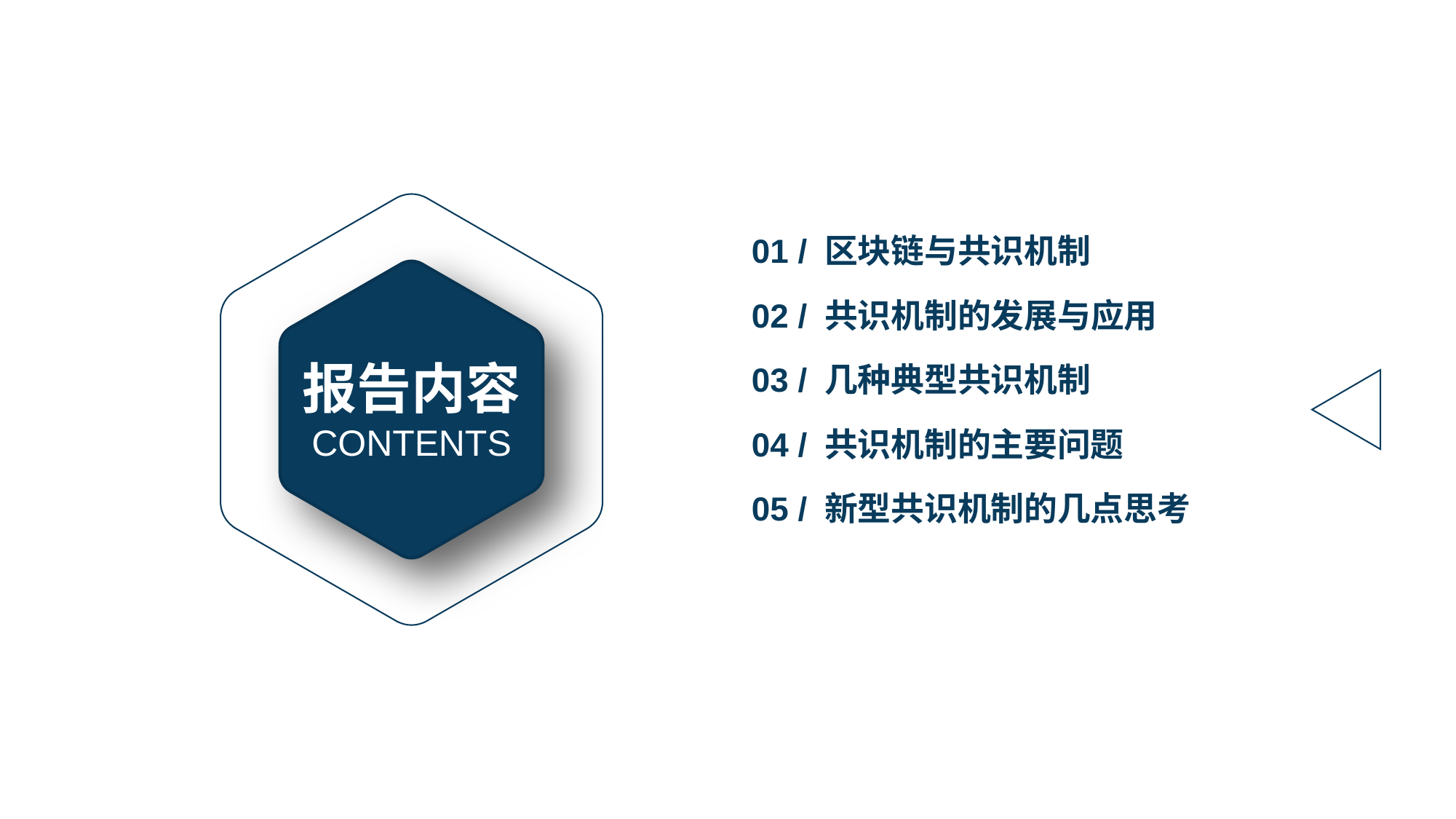

01 / 区块链与共识机制

02 / 共识机制的发展与应用
报告内容
CONTENTS
03 / 几种典型共识机制

04 / 共识机制的主要问题
05 / 新型共识机制的几点思考